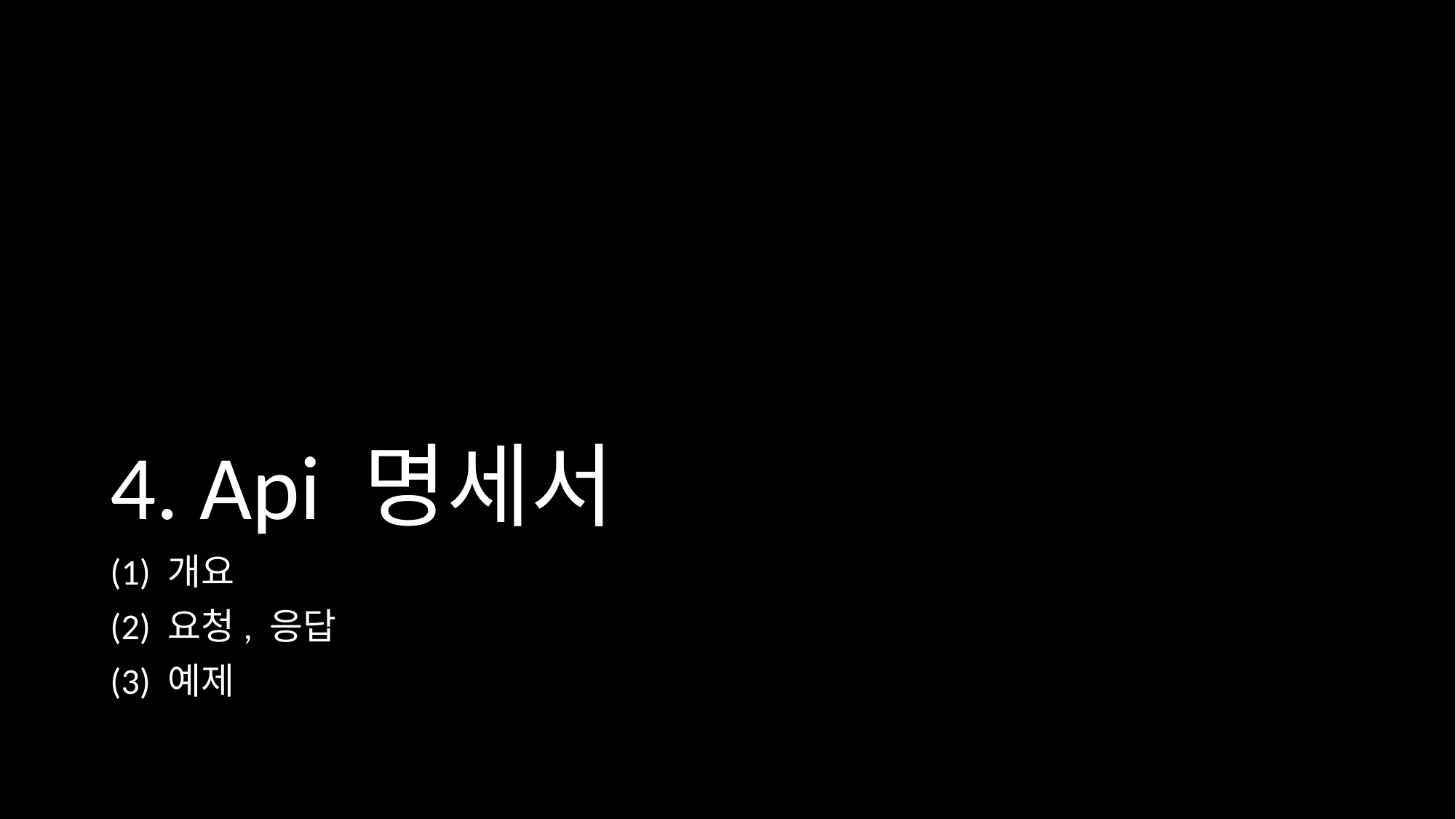

# 4. Api 명세서
(1) 개요
(2) 요청, 응답
(3) 예제